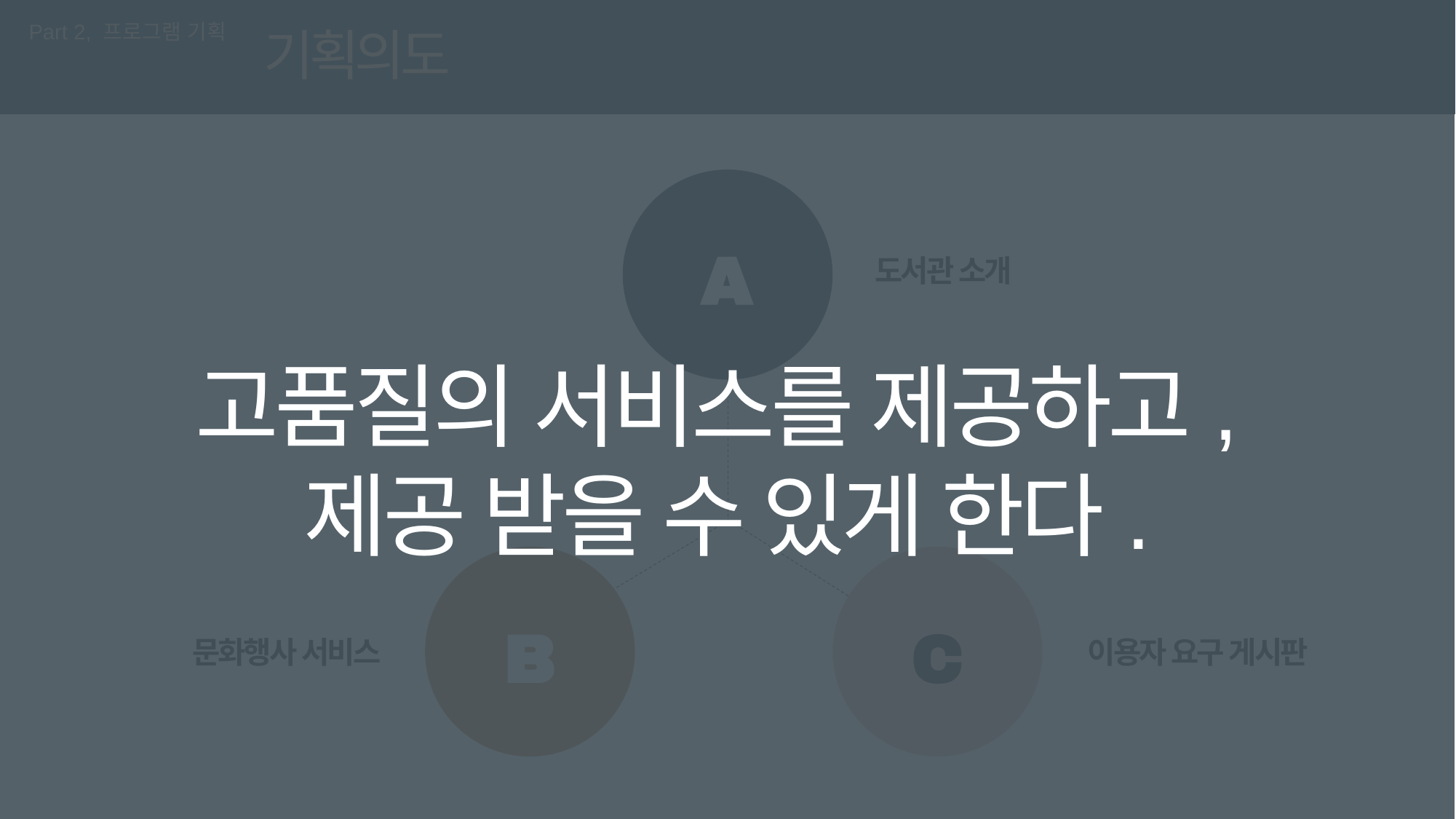

Part 2, 프로그램 기획
기획의도

A
도서관 소개
고품질의 서비스를 제공하고,
제공 받을 수 있게 한다.

B
C
문화행사 서비스
이용자 요구 게시판